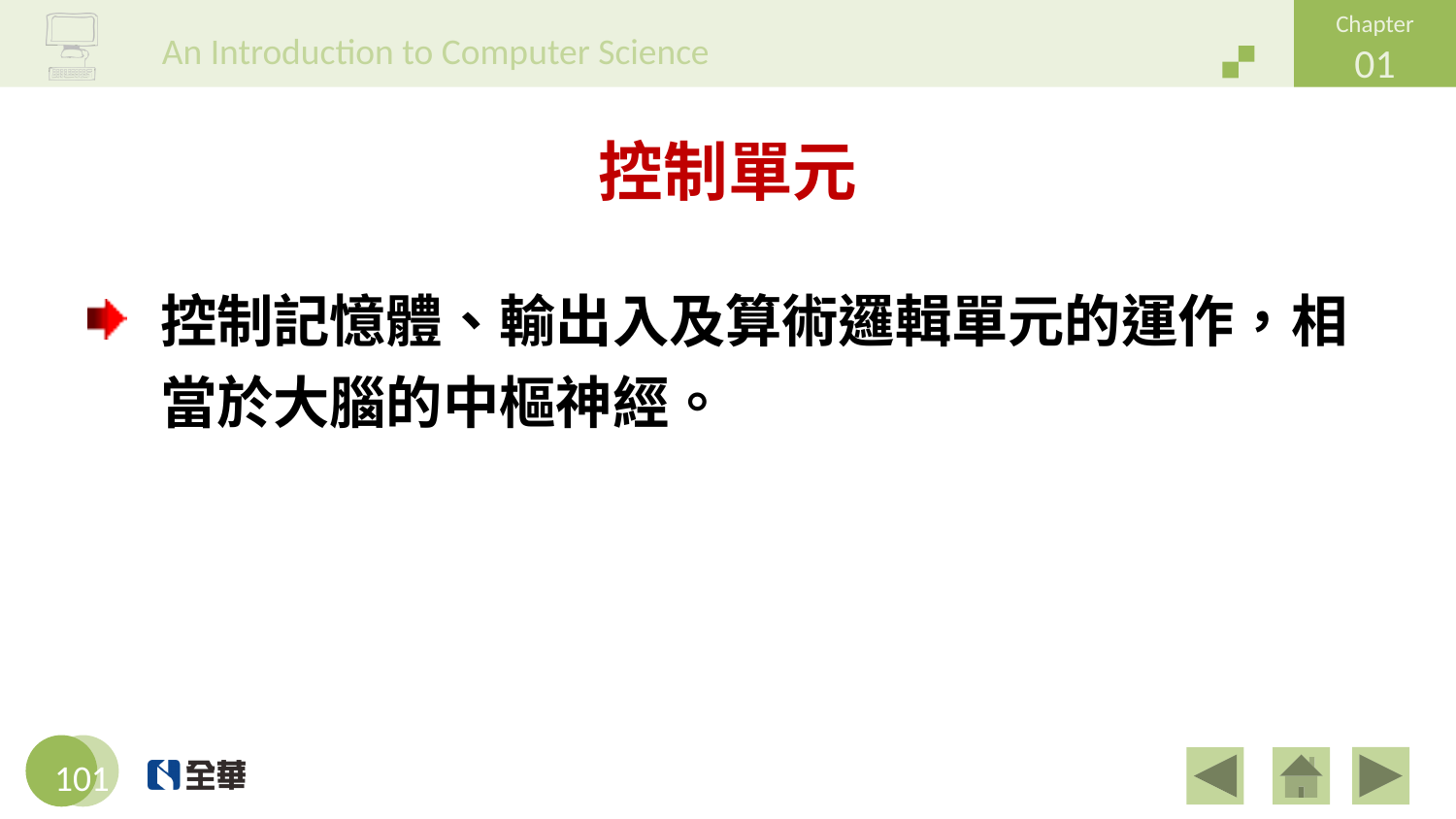

# 控制單元
控制記憶體、輸出入及算術邏輯單元的運作，相當於大腦的中樞神經。